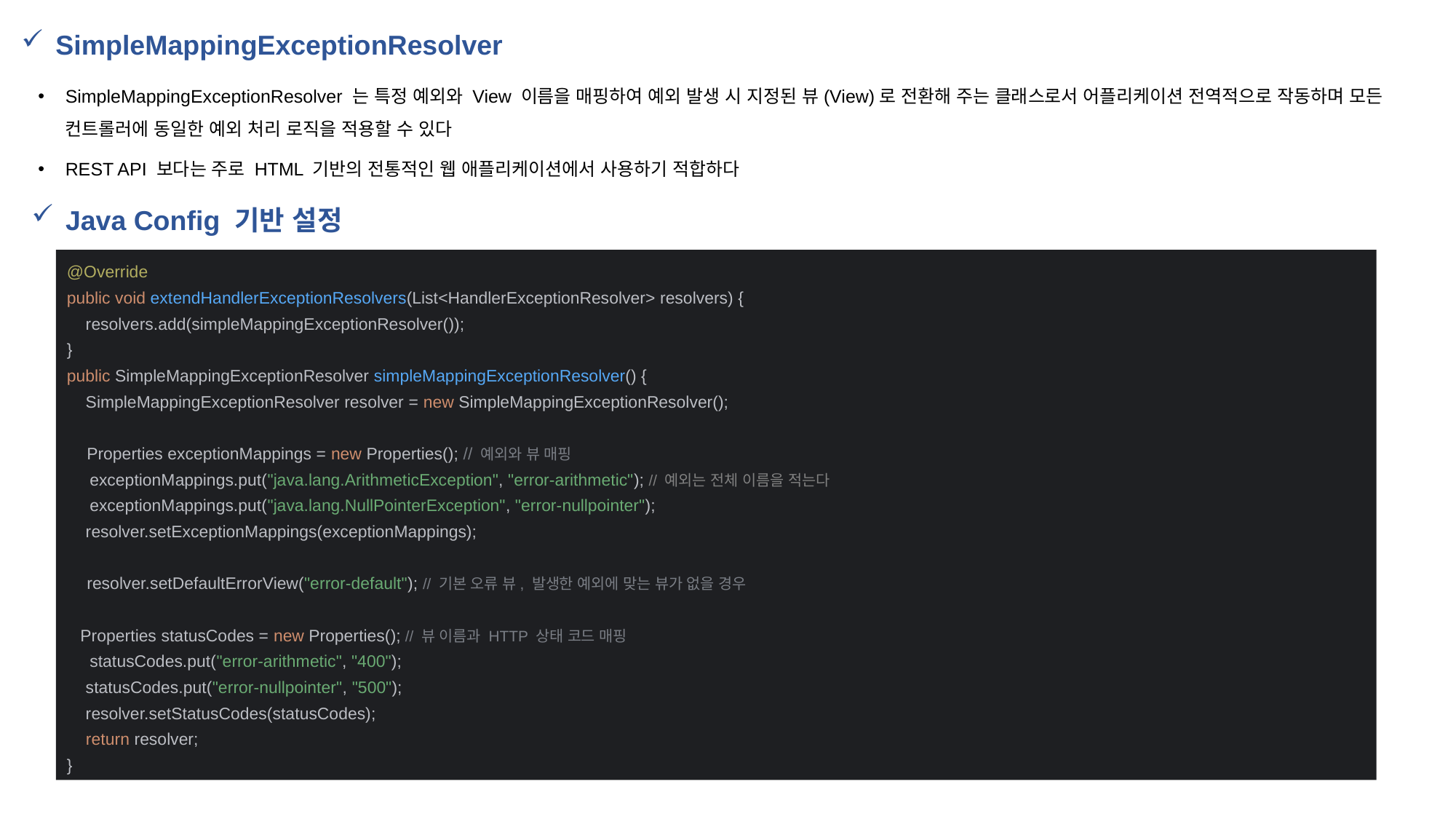

SimpleMappingExceptionResolver
SimpleMappingExceptionResolver 는 특정 예외와 View 이름을 매핑하여 예외 발생 시 지정된 뷰(View)로 전환해 주는 클래스로서 어플리케이션 전역적으로 작동하며 모든 컨트롤러에 동일한 예외 처리 로직을 적용할 수 있다
REST API 보다는 주로 HTML 기반의 전통적인 웹 애플리케이션에서 사용하기 적합하다
Java Config 기반 설정
@Override
public void extendHandlerExceptionResolvers(List<HandlerExceptionResolver> resolvers) {
    resolvers.add(simpleMappingExceptionResolver());
}
public SimpleMappingExceptionResolver simpleMappingExceptionResolver() {
    SimpleMappingExceptionResolver resolver = new SimpleMappingExceptionResolver();
  Properties exceptionMappings = new Properties(); // 예외와 뷰 매핑
    exceptionMappings.put("java.lang.ArithmeticException", "error-arithmetic"); // 예외는 전체 이름을 적는다
    exceptionMappings.put("java.lang.NullPointerException", "error-nullpointer");
    resolver.setExceptionMappings(exceptionMappings);
  resolver.setDefaultErrorView("error-default"); // 기본 오류 뷰, 발생한 예외에 맞는 뷰가 없을 경우
  Properties statusCodes = new Properties(); // 뷰 이름과 HTTP 상태 코드 매핑
    statusCodes.put("error-arithmetic", "400");
    statusCodes.put("error-nullpointer", "500");
    resolver.setStatusCodes(statusCodes);
    return resolver;
}